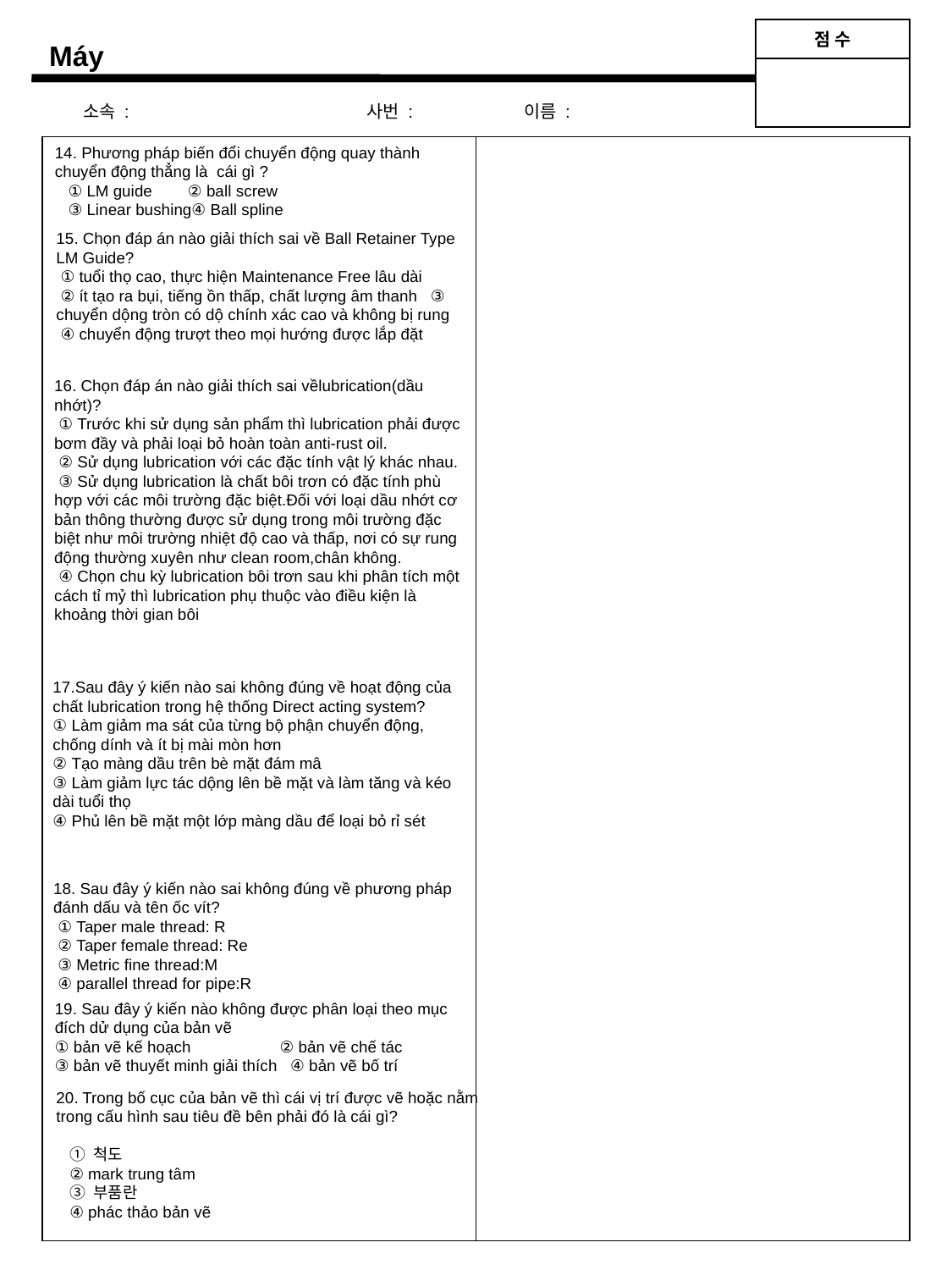

| 점 수 |
| --- |
|  |
Máy

소속 :                                                사번 :                      이름 :

14. Phương pháp biến đổi chuyển động quay thành chuyển động thẳng là  cái gì ?
   ① LM guide        ② ball screw
   ③ Linear bushing④ Ball spline
15. Chọn đáp án nào giải thích sai về Ball Retainer Type LM Guide?
 ① tuổi thọ cao, thực hiện Maintenance Free lâu dài
 ② ít tạo ra bụi, tiếng ồn thấp, chất lượng âm thanh   ③ chuyển dộng tròn có dộ chính xác cao và không bị rung
 ④ chuyển động trượt theo mọi hướng được lắp đặt
16. Chọn đáp án nào giải thích sai vềlubrication(dầu  nhớt)?
 ① Trước khi sử dụng sản phẩm thì lubrication phải được bơm đầy và phải loại bỏ hoàn toàn anti-rust oil.
 ② Sử dụng lubrication với các đặc tính vật lý khác nhau.
 ③ Sử dụng lubrication là chất bôi trơn có đặc tính phù hợp với các môi trường đặc biệt.Đối với loại dầu nhớt cơ bản thông thường được sử dụng trong môi trường đặc biệt như môi trường nhiệt độ cao và thấp, nơi có sự rung động thường xuyên như clean room,chân không.
 ④ Chọn chu kỳ lubrication bôi trơn sau khi phân tích một cách tỉ mỷ thì lubrication phụ thuộc vào điều kiện là khoảng thời gian bôi
17.Sau đây ý kiến nào sai không đúng về hoạt động của chất lubrication trong hệ thống Direct acting system?
① Làm giảm ma sát của từng bộ phận chuyển động, chống dính và ít bị mài mòn hơn
② Tạo màng dầu trên bè mặt đám mâ
③ Làm giảm lực tác dộng lên bề mặt và làm tăng và kéo dài tuổi thọ
④ Phủ lên bề mặt một lớp màng dầu để loại bỏ rỉ sét
18. Sau đây ý kiến nào sai không đúng về phương pháp đánh dấu và tên ốc vít?
 ① Taper male thread: R
 ② Taper female thread: Re
 ③ Metric fine thread:M
 ④ parallel thread for pipe:R
19. Sau đây ý kiến nào không được phân loại theo mục đích dử dụng của bản vẽ
① bản vẽ kế hoạch                    ② bản vẽ chế tác
③ bản vẽ thuyết minh giải thích   ④ bản vẽ bố trí
20. Trong bố cục của bản vẽ thì cái vị trí được vẽ hoặc nằm trong cấu hình sau tiêu đề bên phải đó là cái gì?

   ① 척도
   ② mark trung tâm
   ③ 부품란
   ④ phác thảo bản vẽ